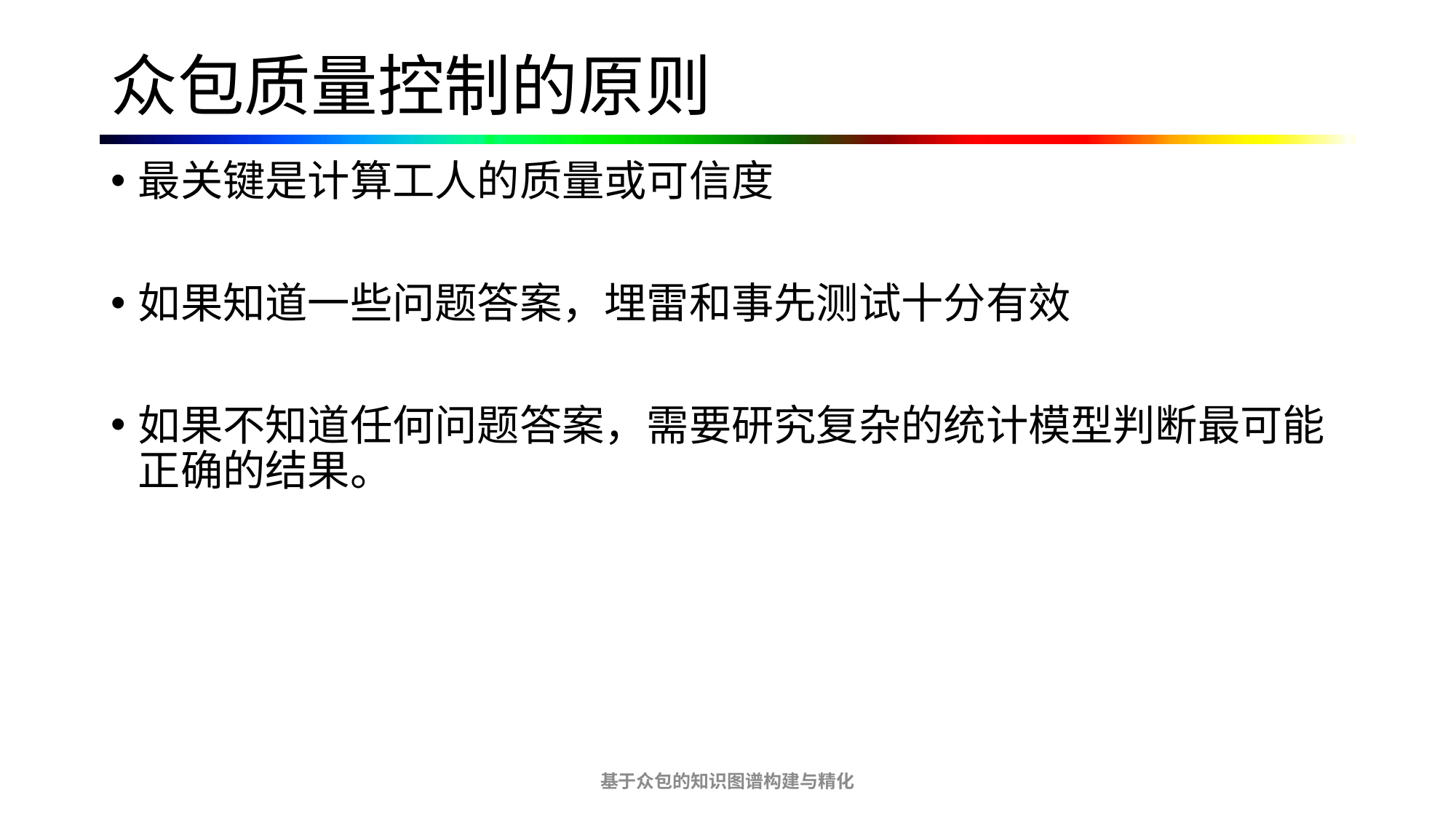

# 众包质量控制的原则
最关键是计算工人的质量或可信度

如果知道一些问题答案，埋雷和事先测试十分有效

如果不知道任何问题答案，需要研究复杂的统计模型判断最可能正确的结果。

基于众包的知识图谱构建与精化
56